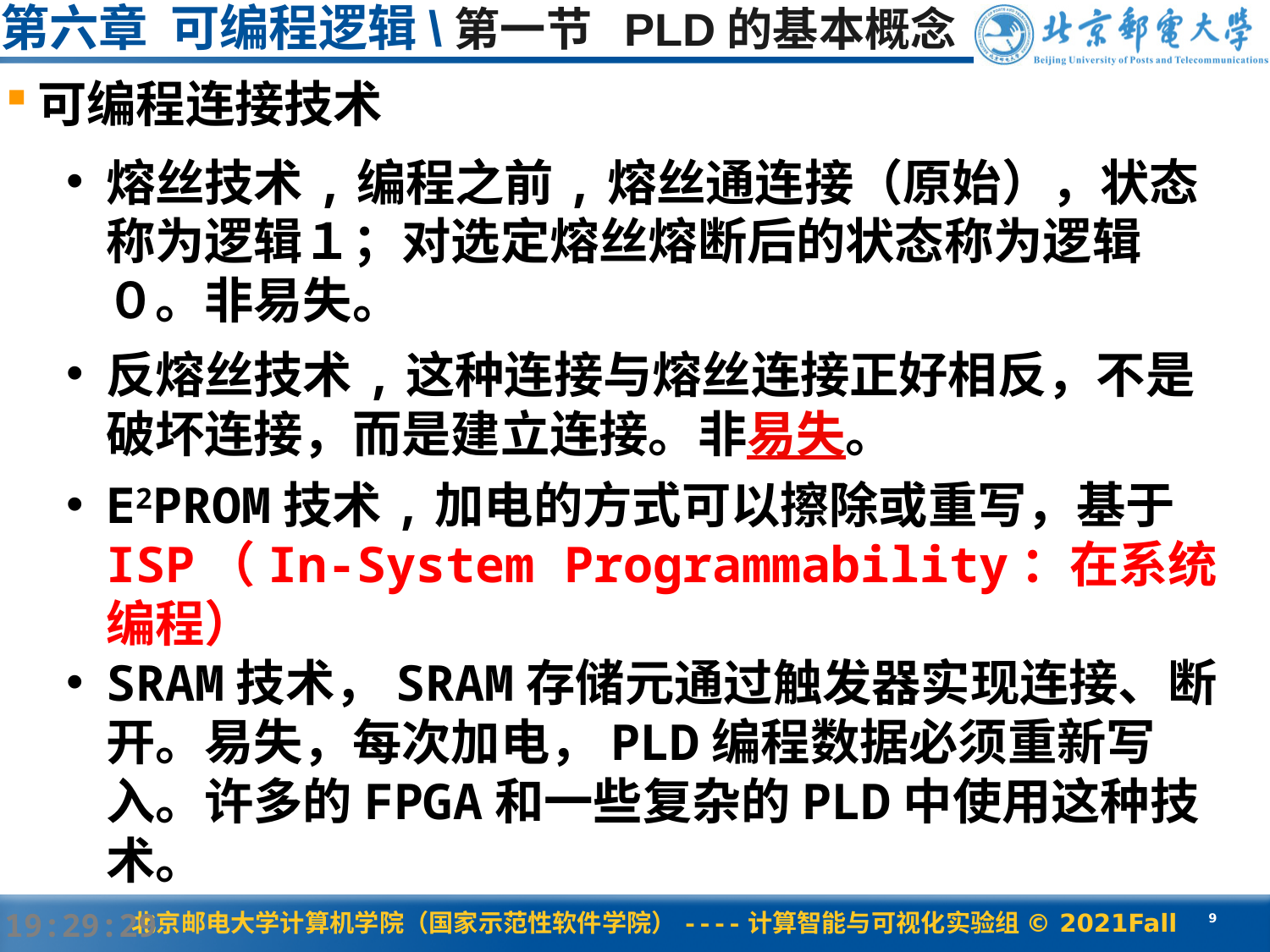

# 第六章  可编程逻辑\第一节  PLD的基本概念
可编程连接技术

熔丝技术,编程之前,熔丝通连接（原始），状态称为逻辑１；对选定熔丝熔断后的状态称为逻辑０。非易失。
反熔丝技术,这种连接与熔丝连接正好相反，不是破坏连接，而是建立连接。非易失。
E2PROM技术,加电的方式可以擦除或重写，基于ISP（In-System Programmability：在系统编程）
SRAM技术，SRAM存储元通过触发器实现连接、断开。易失，每次加电，PLD编程数据必须重新写入。许多的FPGA和一些复杂的PLD中使用这种技术。